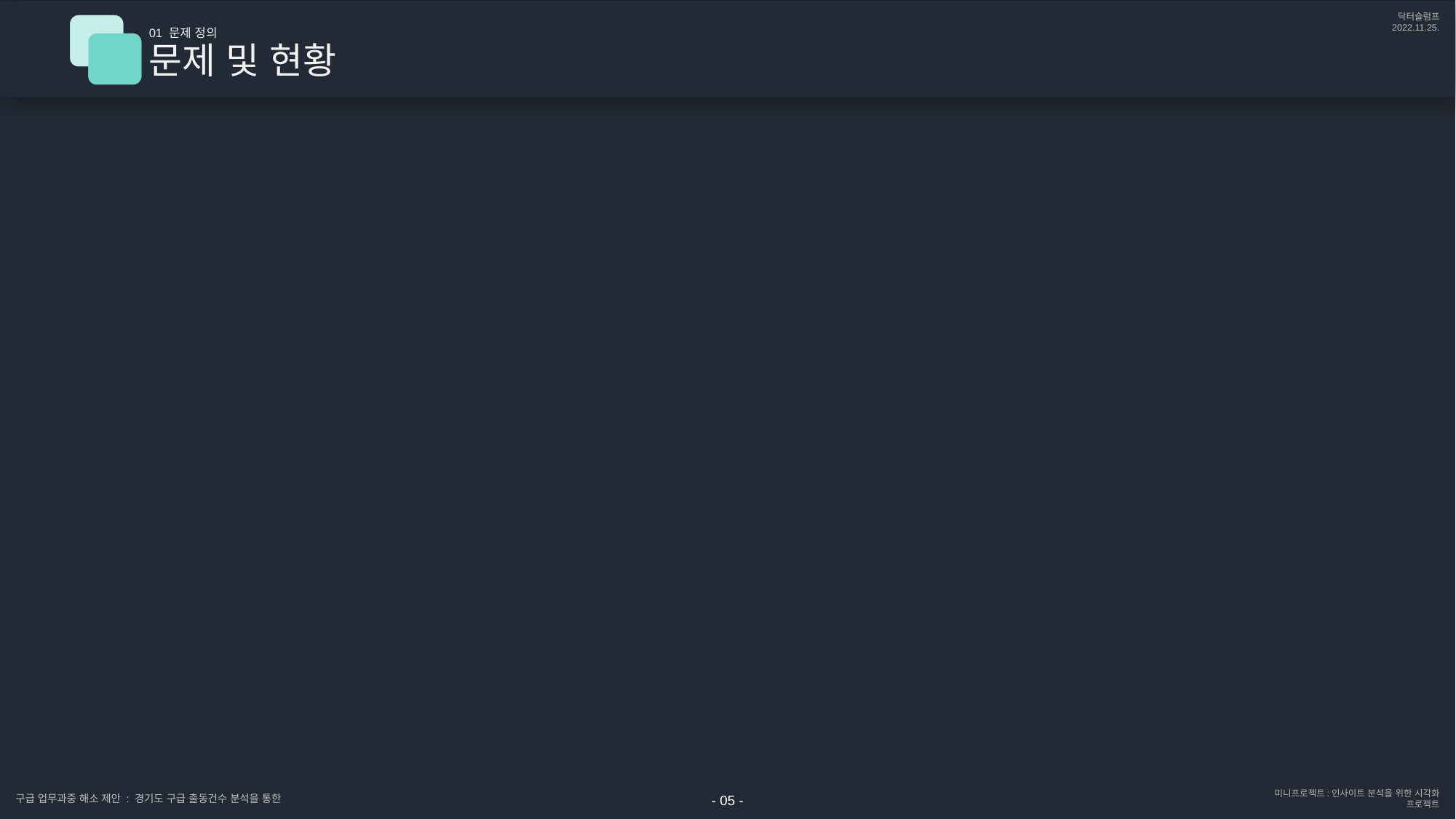

01 문제 정의

문제 및 현황
- 05 -